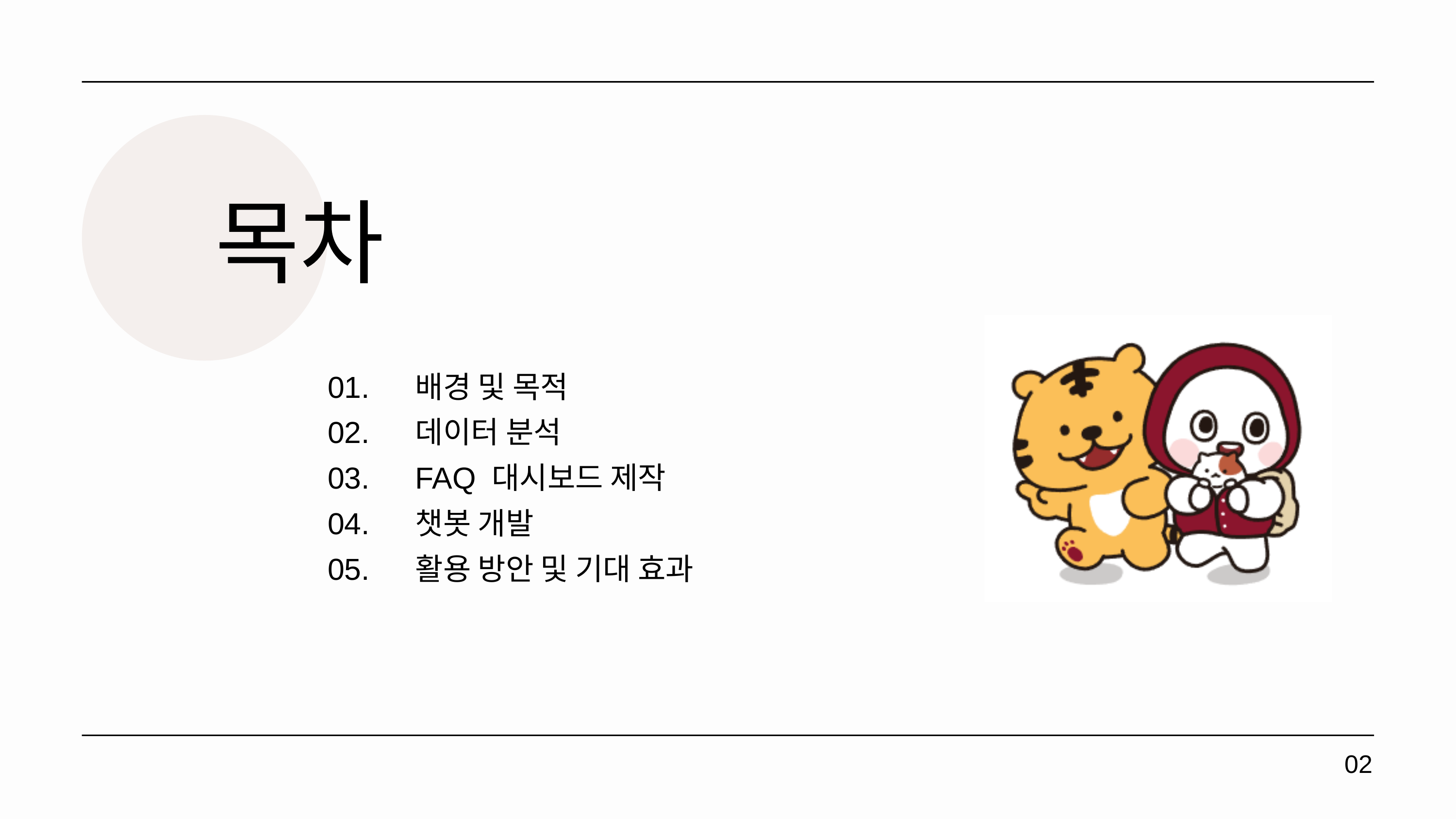

목차

01.
배경 및 목적
02.
데이터 분석
03.
FAQ 대시보드 제작
04.
챗봇 개발
05.
활용 방안 및 기대 효과

02